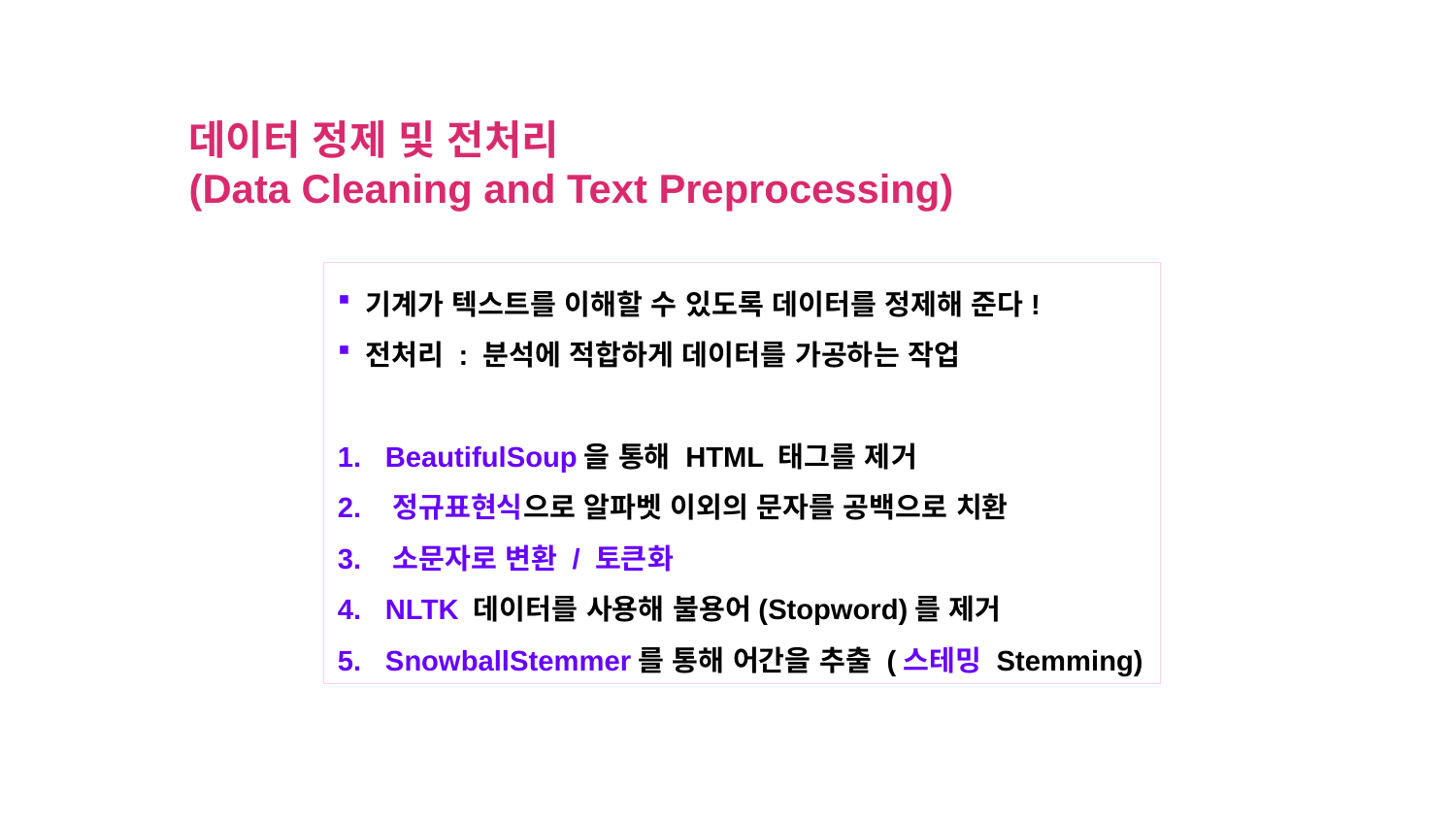

데이터 정제 및 전처리
(Data Cleaning and Text Preprocessing)

기계가 텍스트를 이해할 수 있도록 데이터를 정제해 준다!
전처리 : 분석에 적합하게 데이터를 가공하는 작업

1.   BeautifulSoup을 통해 HTML 태그를 제거
2.   정규표현식으로 알파벳 이외의 문자를 공백으로 치환
3.   소문자로 변환 / 토큰화
4.   NLTK 데이터를 사용해 불용어(Stopword)를 제거
5.   SnowballStemmer를 통해 어간을 추출 (스테밍 Stemming)